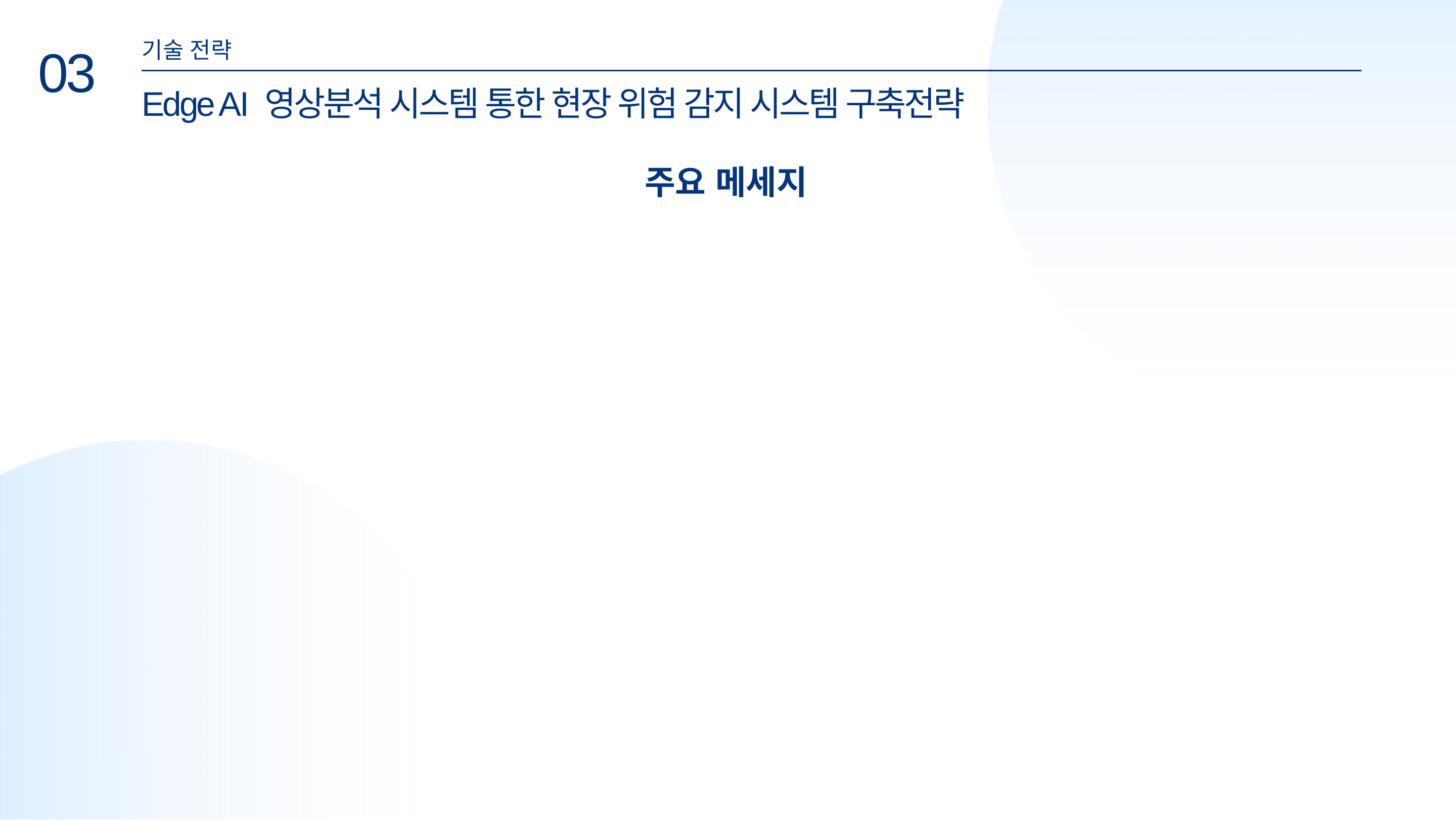

기술 전략
03
Edge AI 영상분석 시스템 통한 현장 위험 감지 시스템 구축전략
주요 메세지